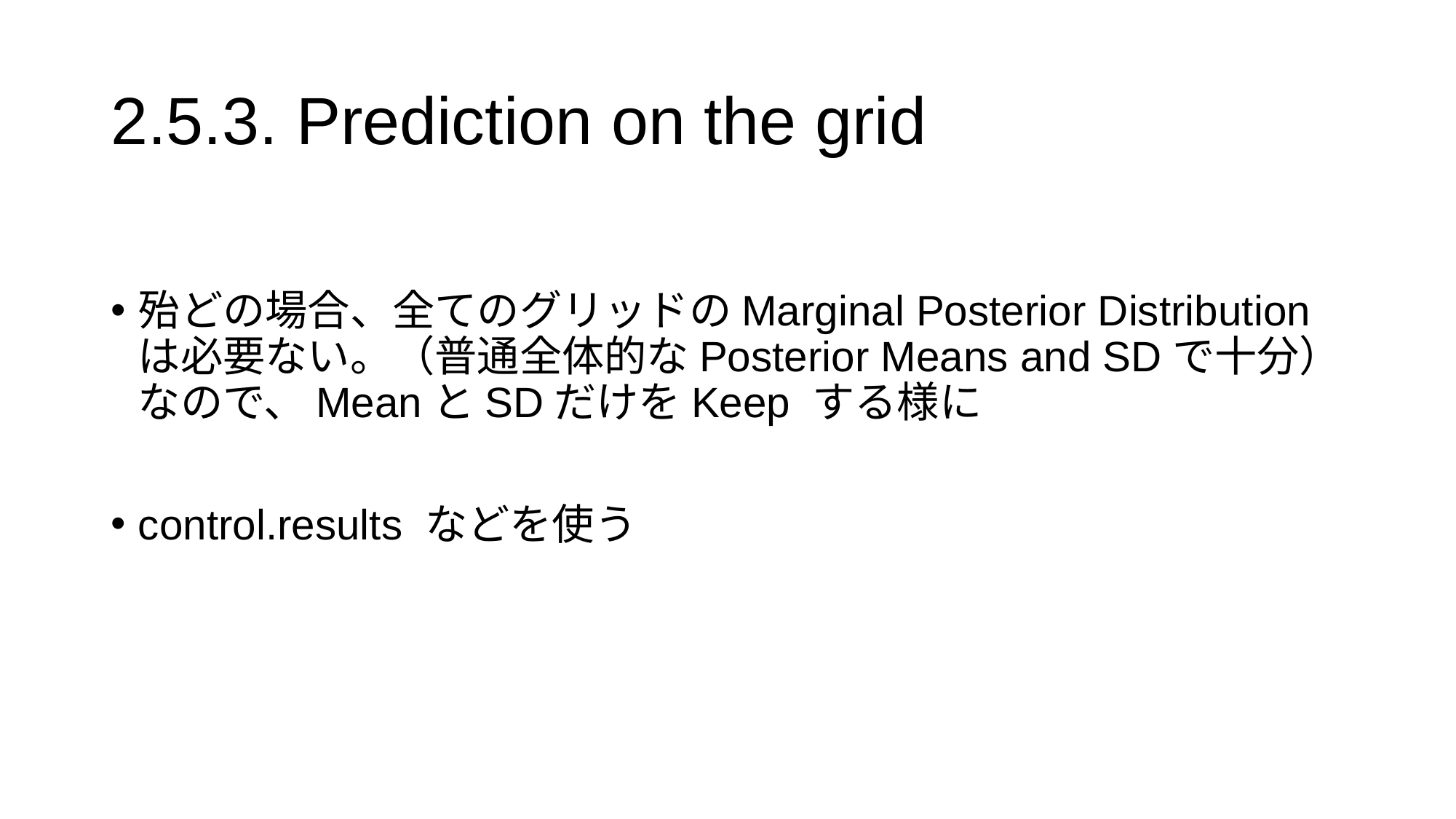

# 2.5.3. Prediction on the grid

殆どの場合、全てのグリッドのMarginal Posterior Distributionは必要ない。（普通全体的なPosterior Means and SDで十分）なので、MeanとSDだけをKeep する様に

control.results などを使う